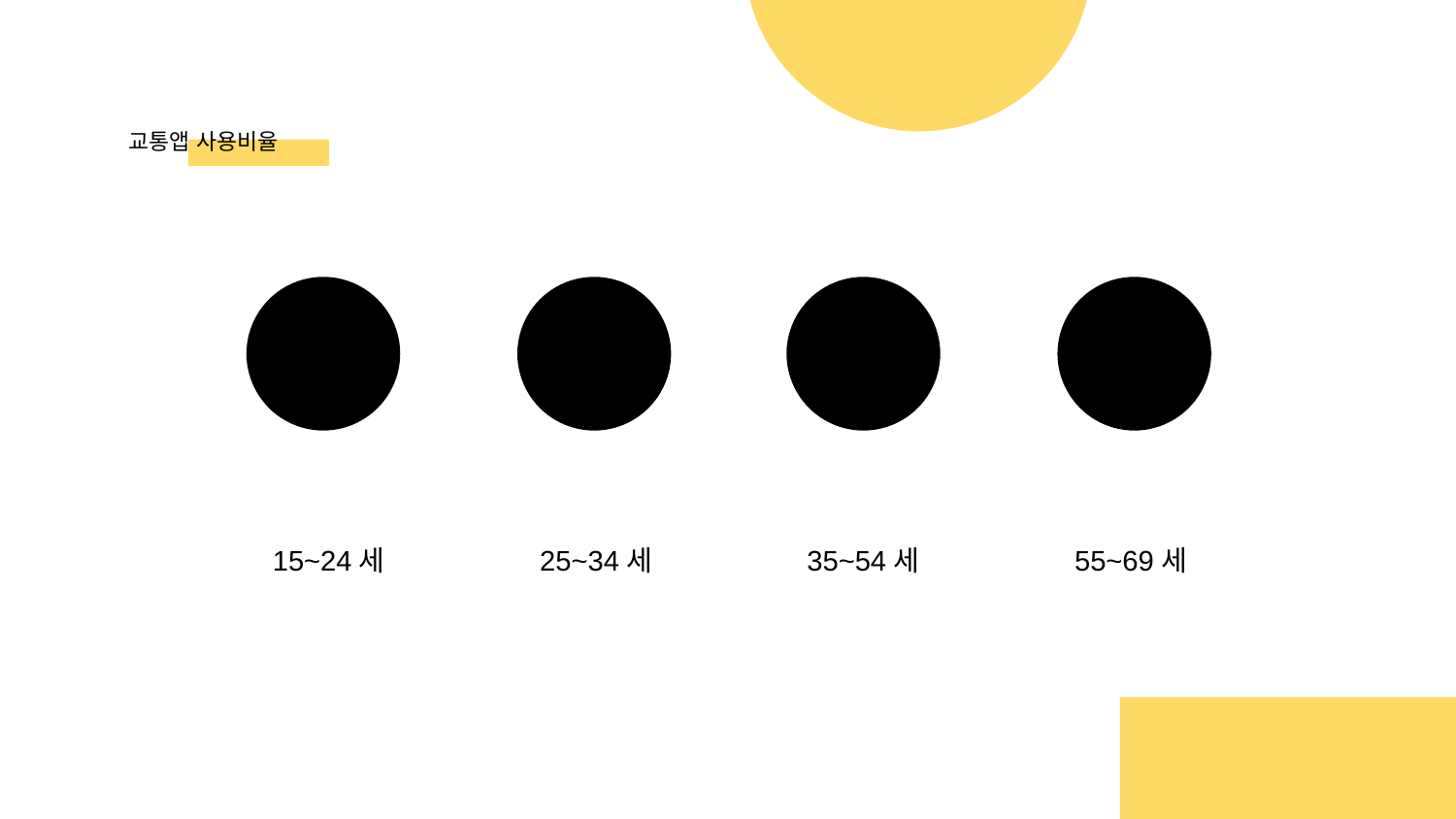

# 교통앱 사용비율

74.2%
70.7%
64.1%
53.3%
15~24세
25~34세
35~54세
55~69세